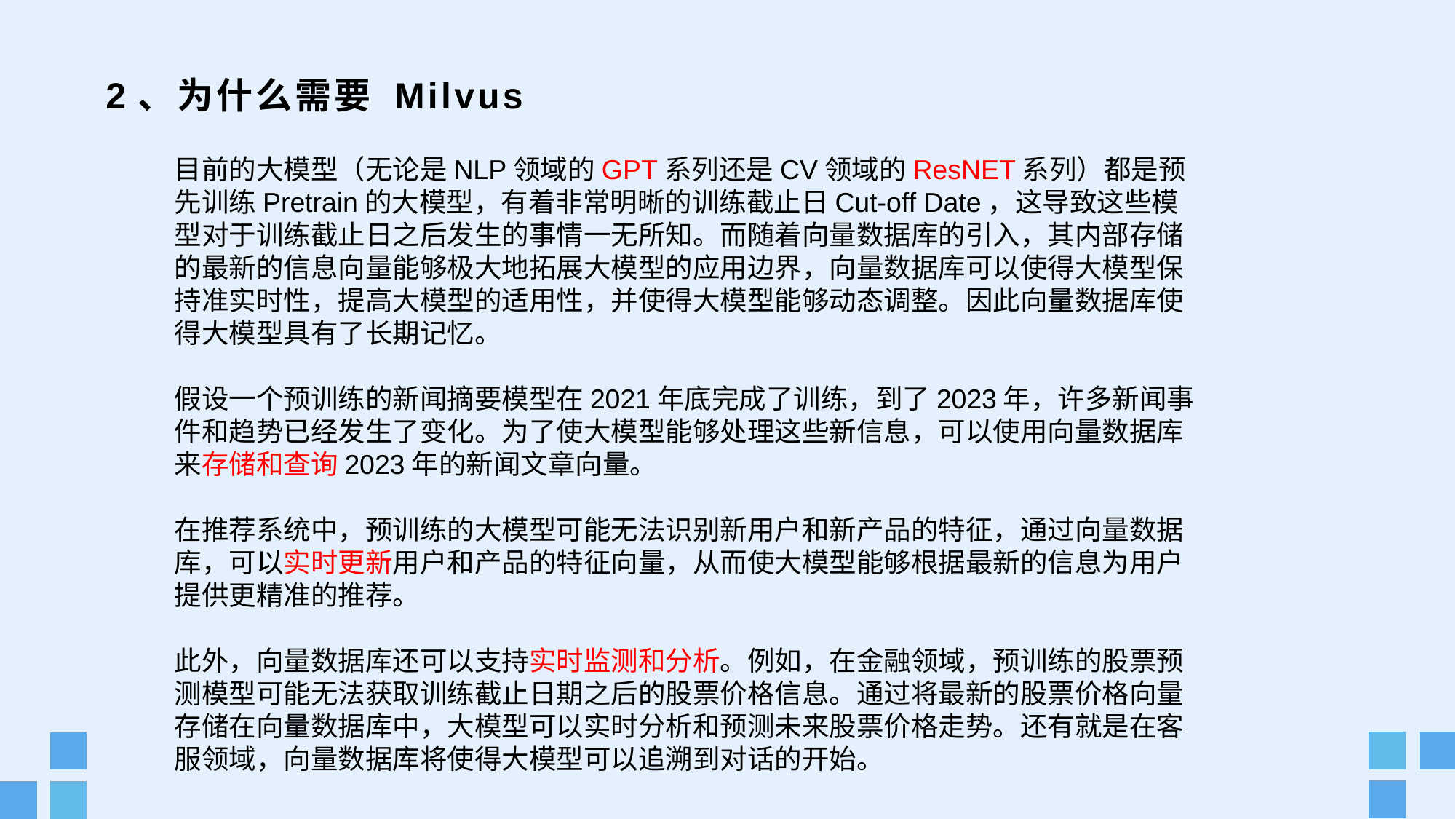

2、为什么需要 Milvus
目前的大模型（无论是NLP领域的GPT系列还是CV领域的ResNET系列）都是预先训练Pretrain的大模型，有着非常明晰的训练截止日Cut-off Date，这导致这些模型对于训练截止日之后发生的事情一无所知。而随着向量数据库的引入，其内部存储的最新的信息向量能够极大地拓展大模型的应用边界，向量数据库可以使得大模型保持准实时性，提高大模型的适用性，并使得大模型能够动态调整。因此向量数据库使得大模型具有了长期记忆。

假设一个预训练的新闻摘要模型在2021年底完成了训练，到了2023年，许多新闻事件和趋势已经发生了变化。为了使大模型能够处理这些新信息，可以使用向量数据库来存储和查询2023年的新闻文章向量。

在推荐系统中，预训练的大模型可能无法识别新用户和新产品的特征，通过向量数据库，可以实时更新用户和产品的特征向量，从而使大模型能够根据最新的信息为用户提供更精准的推荐。

此外，向量数据库还可以支持实时监测和分析。例如，在金融领域，预训练的股票预测模型可能无法获取训练截止日期之后的股票价格信息。通过将最新的股票价格向量存储在向量数据库中，大模型可以实时分析和预测未来股票价格走势。还有就是在客服领域，向量数据库将使得大模型可以追溯到对话的开始。